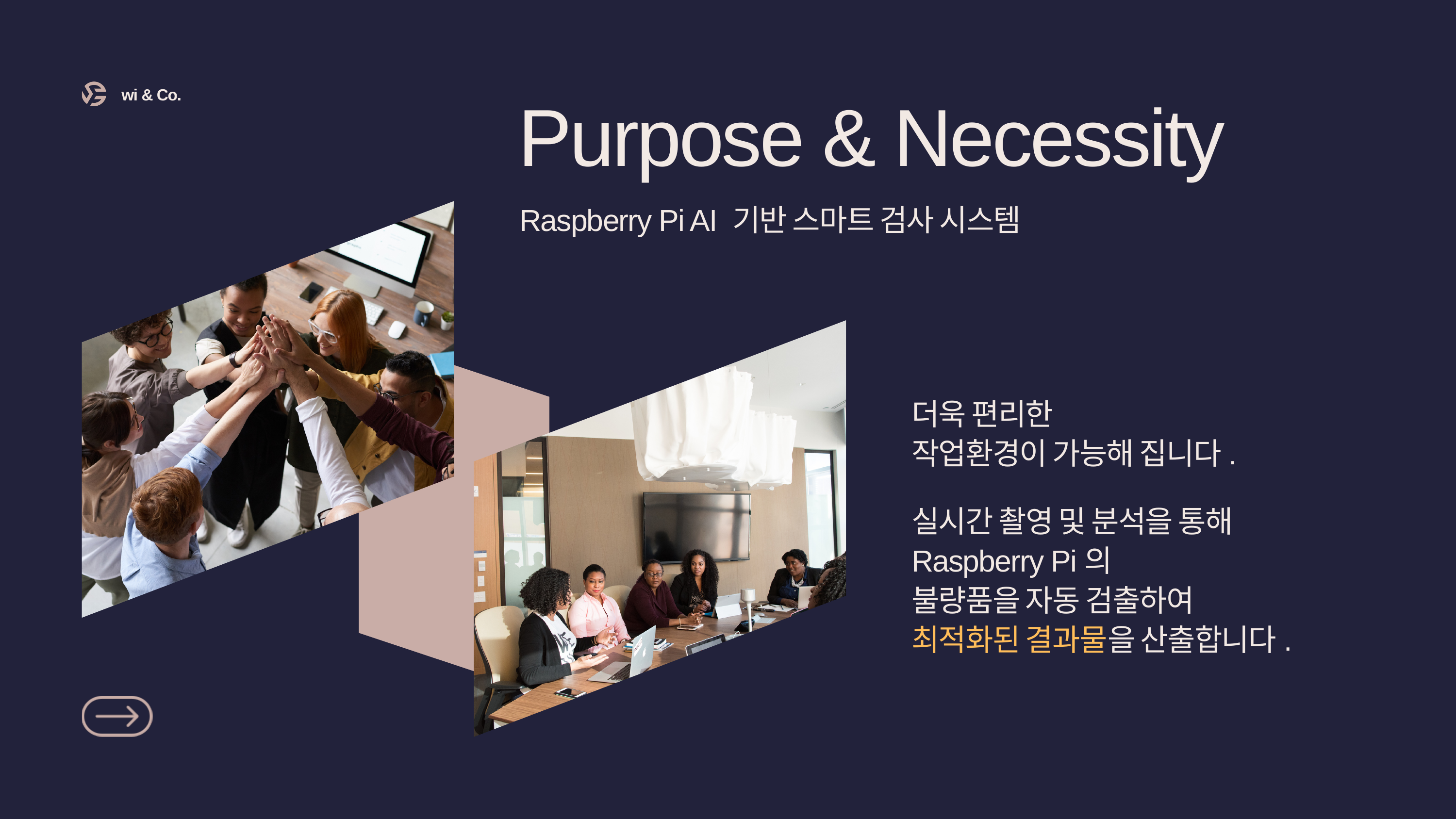

Purpose & Necessity
wi & Co.

Raspberry Pi AI 기반 스마트 검사 시스템

더욱 편리한
작업환경이 가능해 집니다.

실시간 촬영 및 분석을 통해
Raspberry Pi의
불량품을 자동 검출하여
최적화된 결과물을 산출합니다.